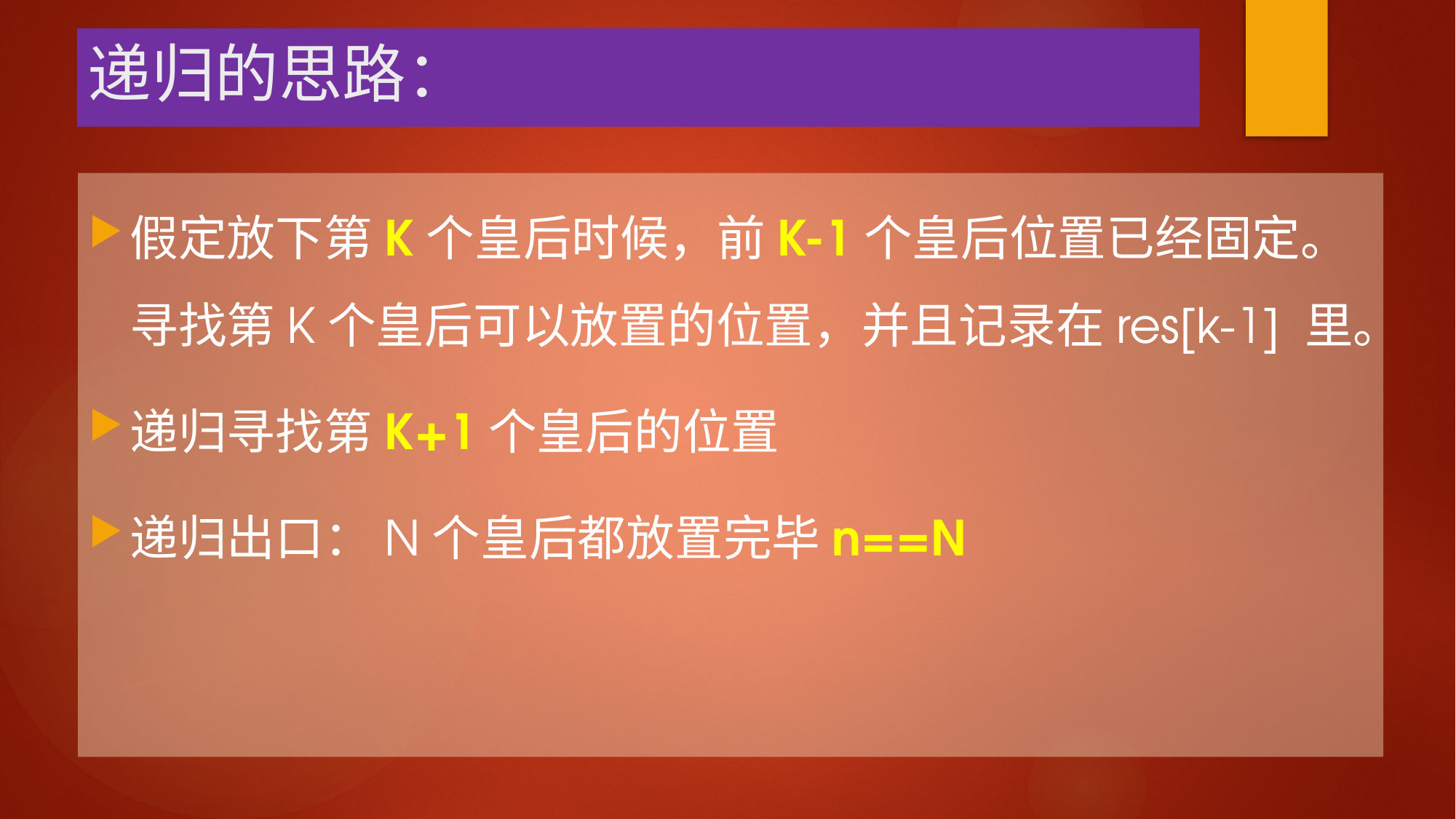

# 递归的思路：
假定放下第K个皇后时候，前K-1个皇后位置已经固定。
寻找第K个皇后可以放置的位置，并且记录在res[k-1] 里。
递归寻找第K+1个皇后的位置
递归出口：N个皇后都放置完毕n==N